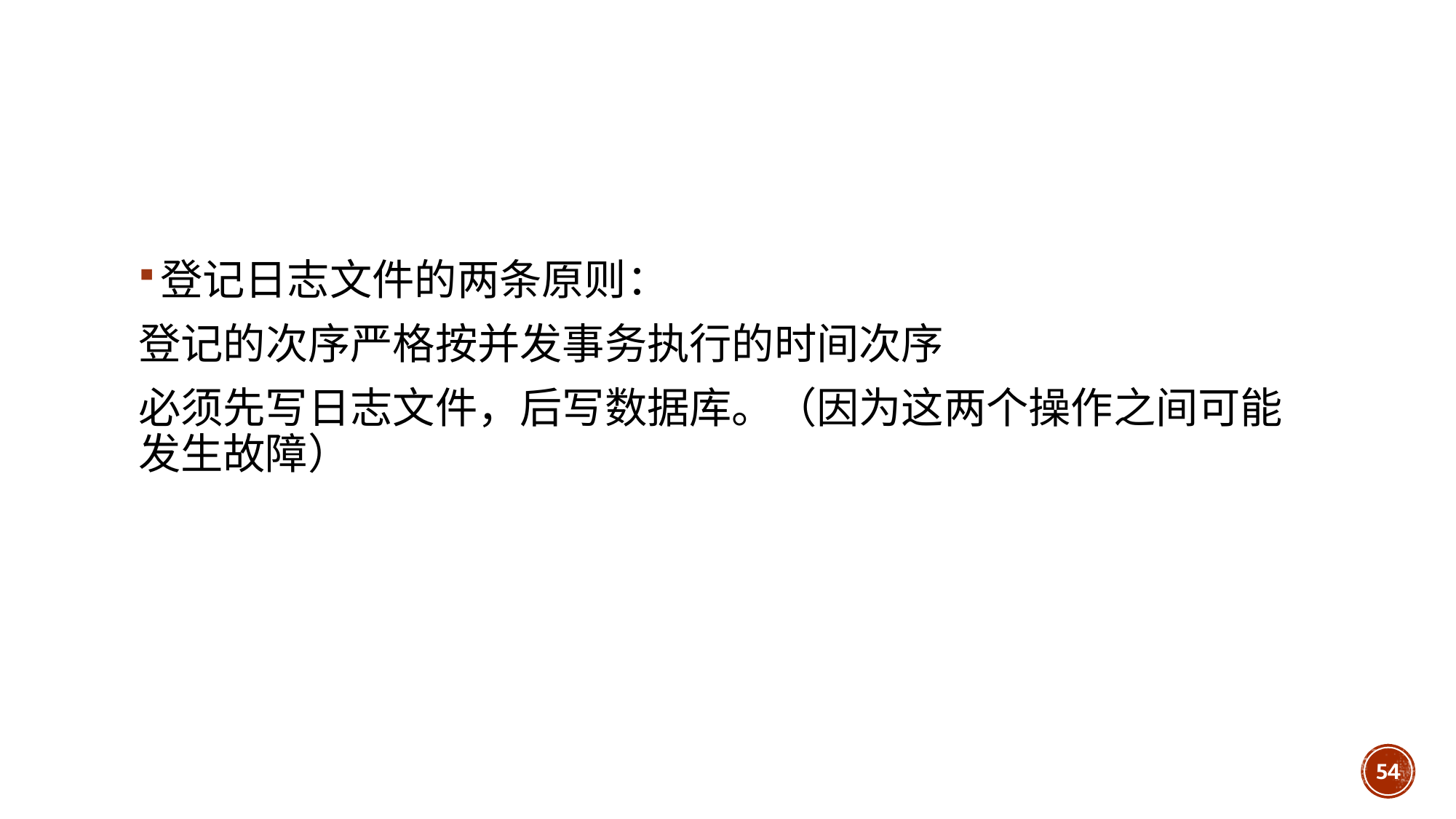

#
登记日志文件的两条原则：
登记的次序严格按并发事务执行的时间次序
必须先写日志文件，后写数据库。（因为这两个操作之间可能发生故障）

54